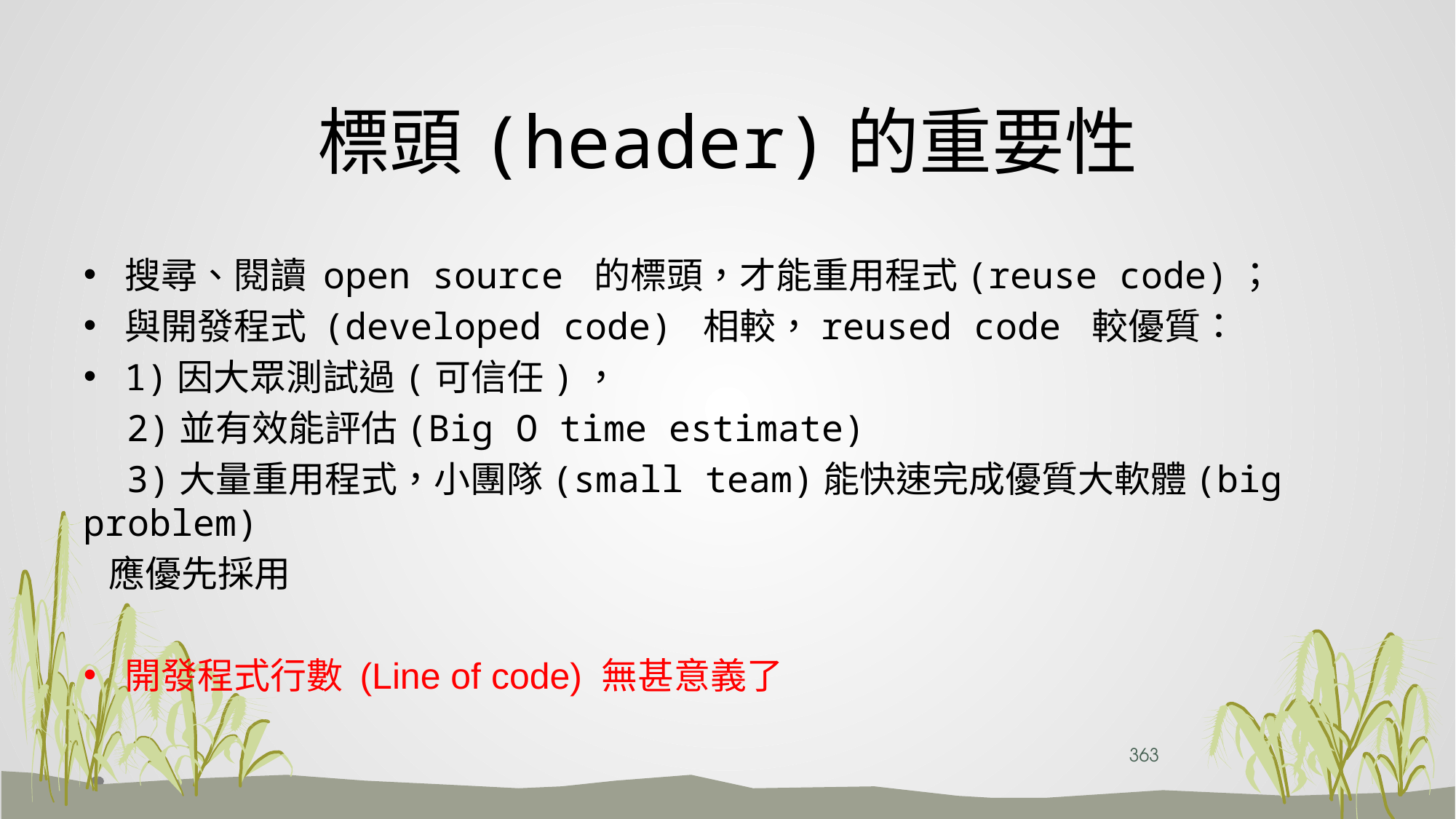

# 標頭(header)的重要性
搜尋、閱讀 open source 的標頭，才能重用程式(reuse code)；
與開發程式 (developed code) 相較，reused code 較優質：
1)因大眾測試過(可信任)，
  2)並有效能評估(Big O time estimate)
  3)大量重用程式，小團隊(small team)能快速完成優質大軟體(big problem)
  應優先採用

開發程式行數 (Line of code) 無甚意義了
363